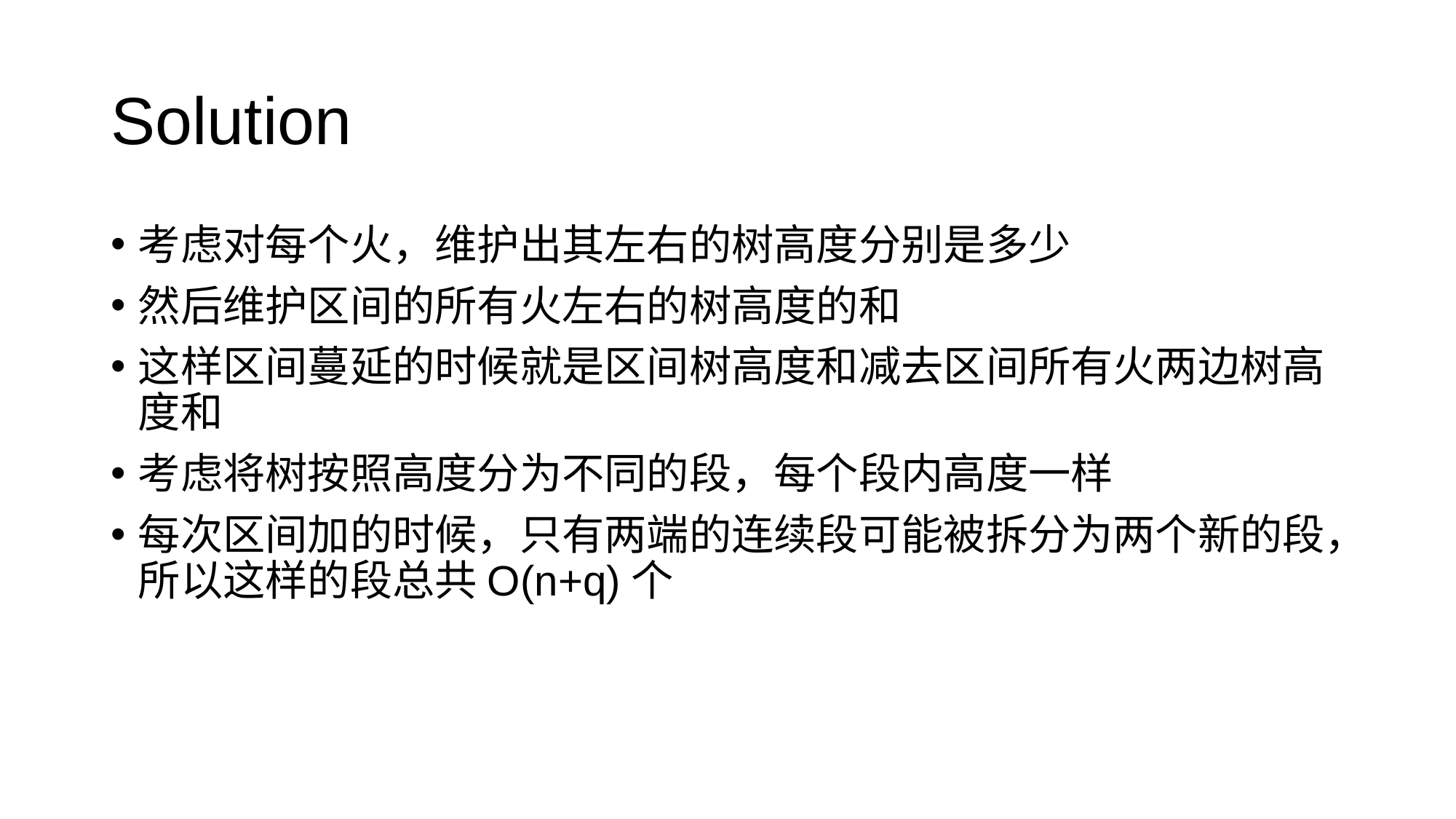

# Solution
考虑对每个火，维护出其左右的树高度分别是多少
然后维护区间的所有火左右的树高度的和
这样区间蔓延的时候就是区间树高度和减去区间所有火两边树高度和
考虑将树按照高度分为不同的段，每个段内高度一样
每次区间加的时候，只有两端的连续段可能被拆分为两个新的段，所以这样的段总共O(n+q)个